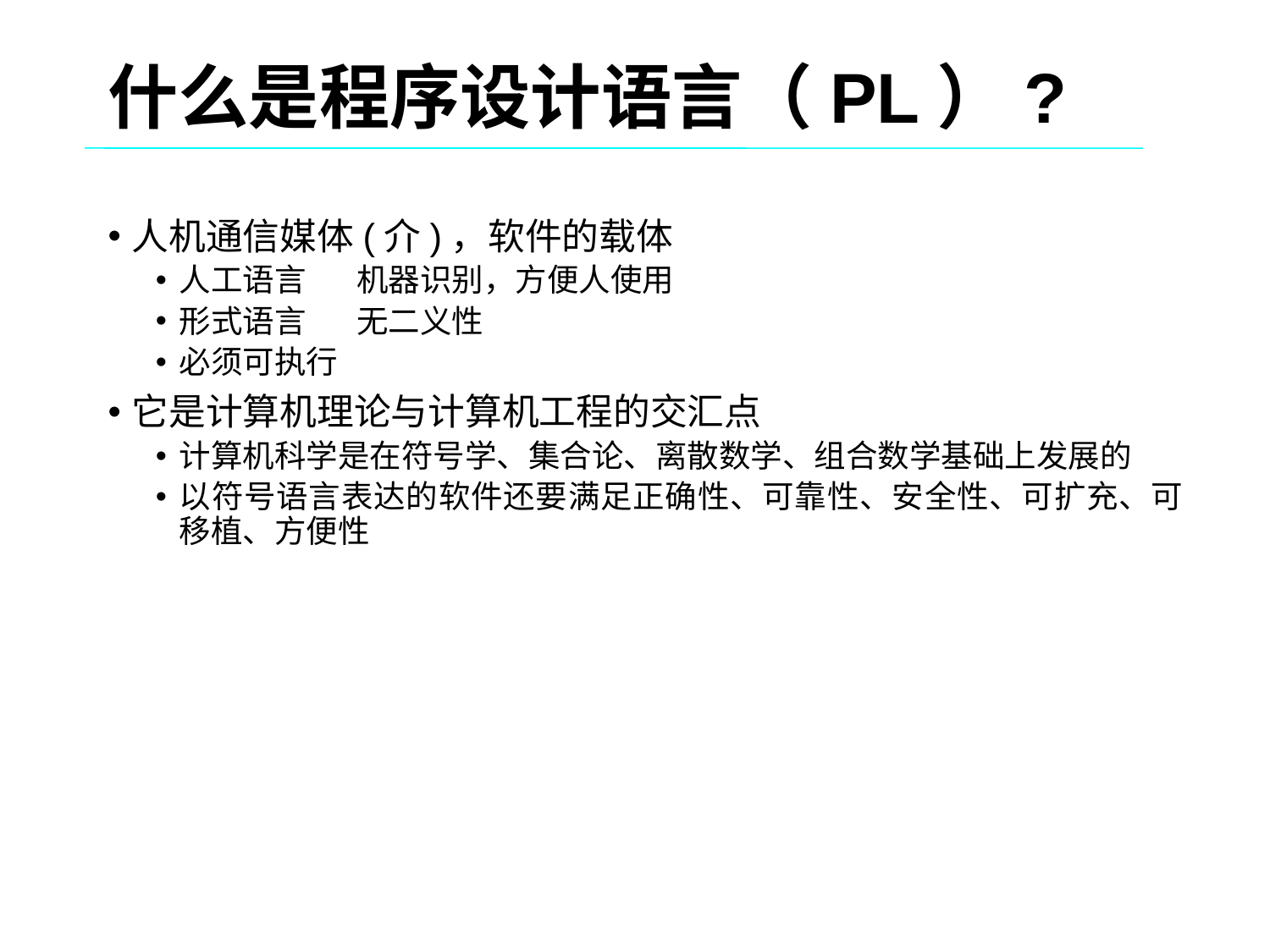

# 什么是程序设计语言（PL）?

人机通信媒体(介)，软件的载体
人工语言       机器识别，方便人使用
形式语言       无二义性
必须可执行
它是计算机理论与计算机工程的交汇点
计算机科学是在符号学、集合论、离散数学、组合数学基础上发展的
以符号语言表达的软件还要满足正确性、可靠性、安全性、可扩充、可移植、方便性